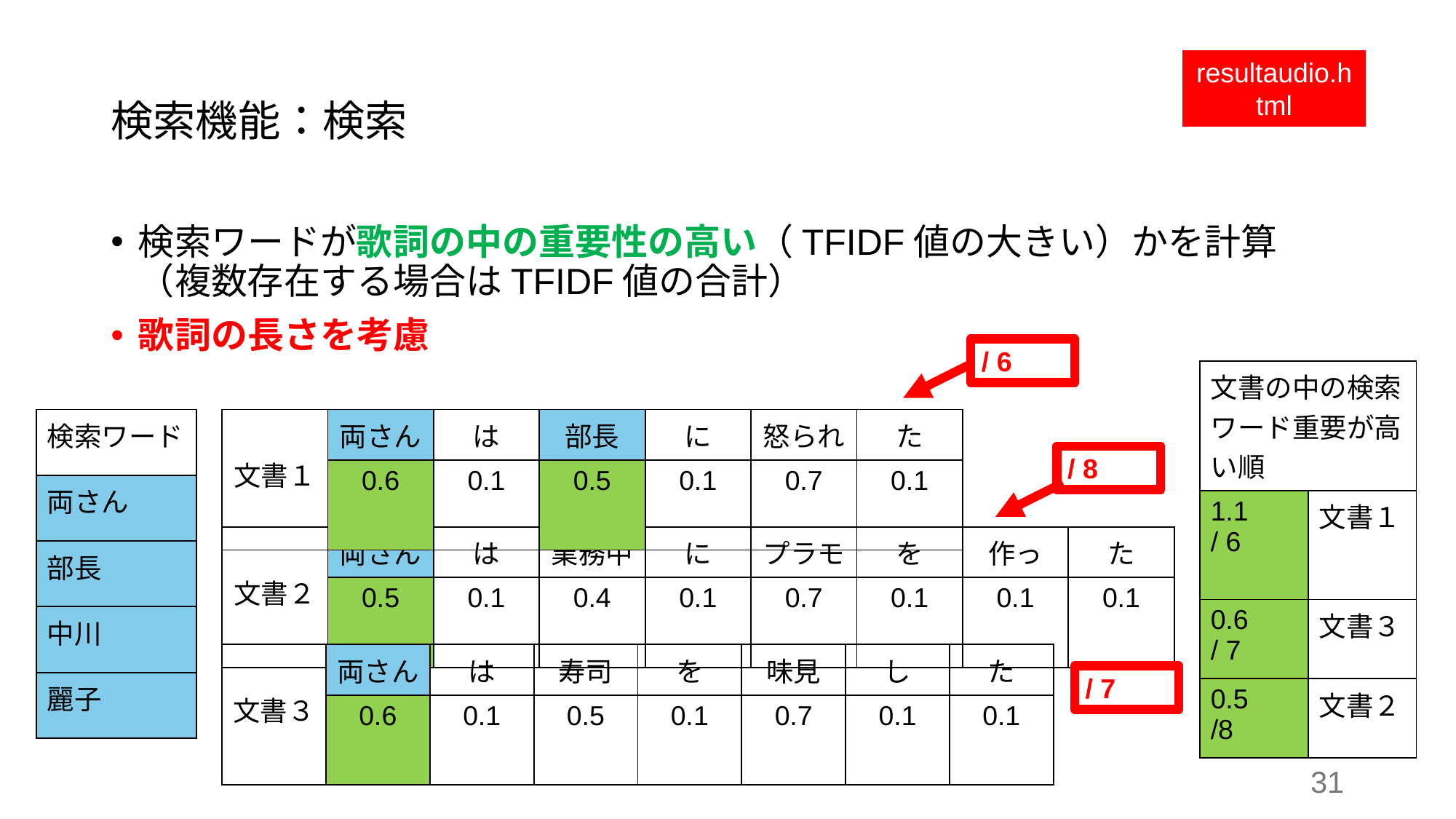

# 検索機能：検索
resultaudio.html
検索ワードが歌詞の中の重要性の高い（TFIDF値の大きい）かを計算（複数存在する場合はTFIDF値の合計）
歌詞の長さを考慮
/ 6
| 文書の中の検索ワード重要が高い順 |  |
| --- | --- |
| 1.1 / 6 | 文書１ |
| 0.6 / 7 | 文書３ |
| 0.5 /8 | 文書２ |
| 検索ワード |
| --- |
| 両さん |
| 部長 |
| 中川 |
| 麗子 |
| 文書１ | 両さん | は | 部長 | に | 怒られ | た |
| --- | --- | --- | --- | --- | --- | --- |
|  | 0.6 | 0.1 | 0.5 | 0.1 | 0.7 | 0.1 |
/ 8
| 文書２ | 両さん | は | 業務中 | に | プラモ | を | 作っ | た |
| --- | --- | --- | --- | --- | --- | --- | --- | --- |
|  | 0.5 | 0.1 | 0.4 | 0.1 | 0.7 | 0.1 | 0.1 | 0.1 |
| 文書３ | 両さん | は | 寿司 | を | 味見 | し | た |
| --- | --- | --- | --- | --- | --- | --- | --- |
|  | 0.6 | 0.1 | 0.5 | 0.1 | 0.7 | 0.1 | 0.1 |
/ 7
31